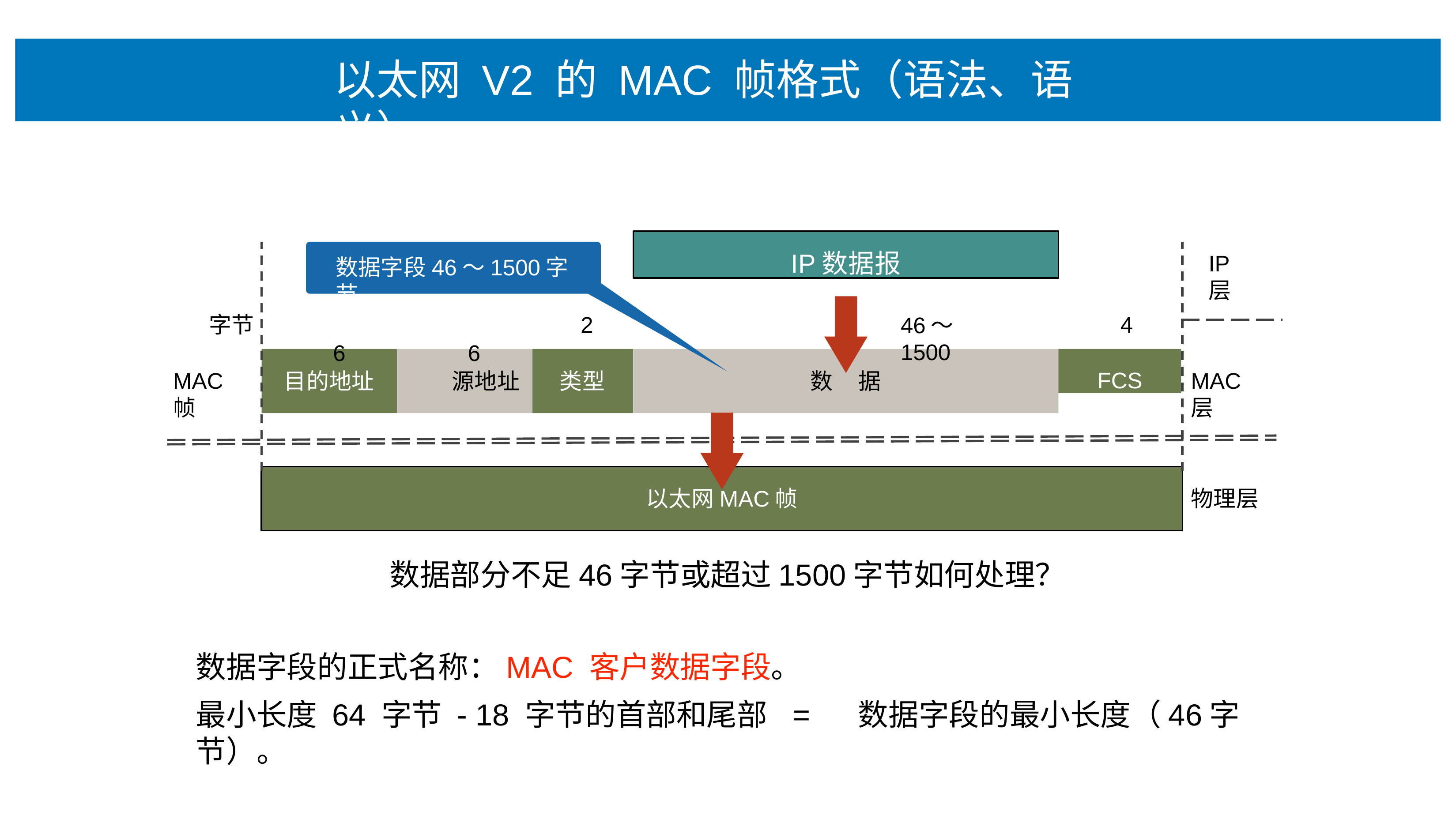

# 以太⽹ V2 的 MAC 帧格式（语法、语义）
IP数据报

IP层
数据字段46〜1500字节

6	6

2
4
字节
46〜1500

FCS
MAC帧
MAC层
⽬的地址	源地址
类型
数	据

物理层
以太⽹MAC帧
数据部分不⾜46字节或超过1500字节如何处理？

数据字段的正式名称：MAC 客户数据字段。
最⼩⻓度 64 字节 - 18 字节的⾸部和尾部	=	数据字段的最⼩⻓度（46字节）。